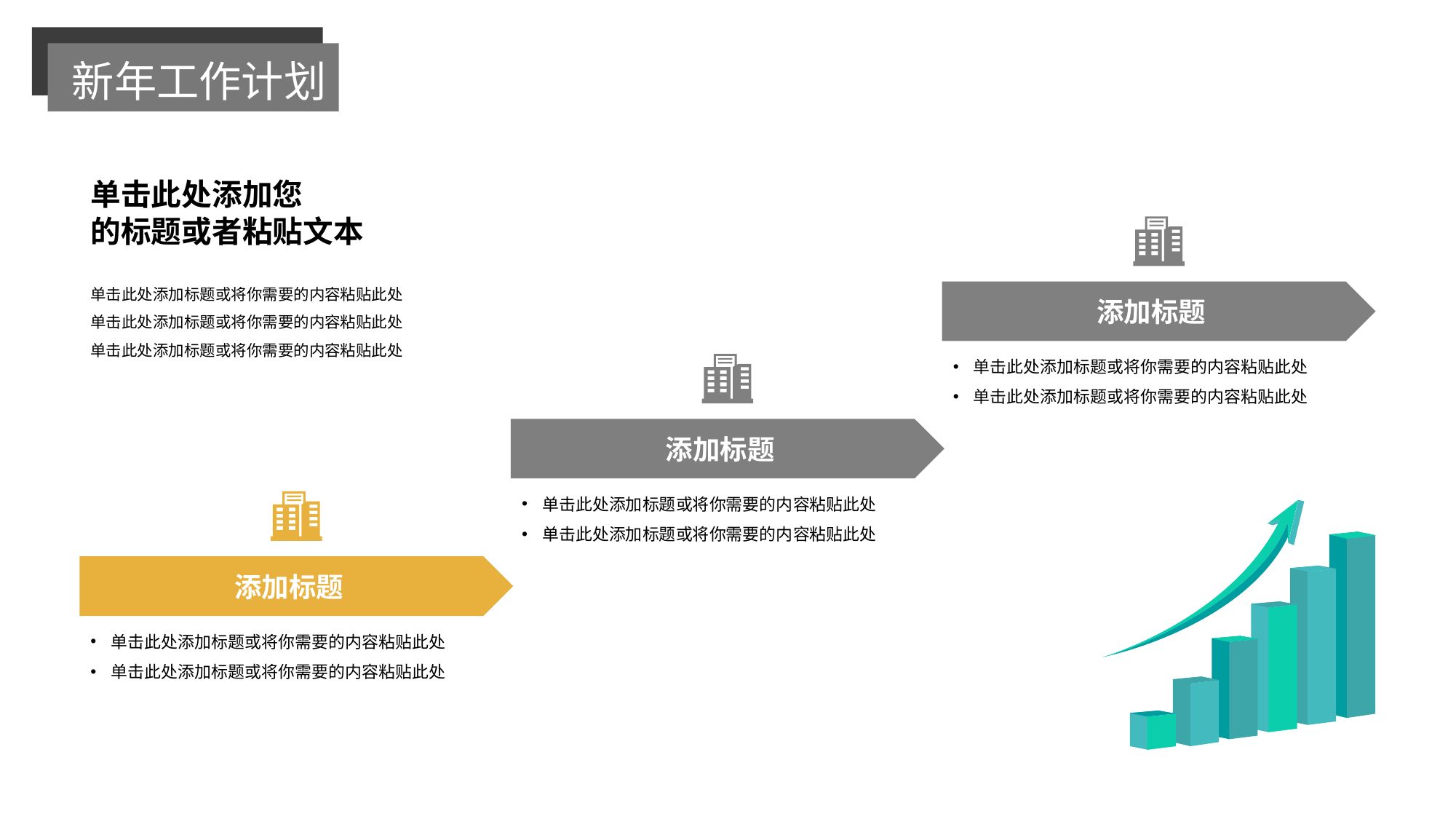

新年工作计划
单击此处添加您
的标题或者粘贴文本

单击此处添加标题或将你需要的内容粘贴此处
单击此处添加标题或将你需要的内容粘贴此处
单击此处添加标题或将你需要的内容粘贴此处
添加标题
单击此处添加标题或将你需要的内容粘贴此处
单击此处添加标题或将你需要的内容粘贴此处

添加标题
单击此处添加标题或将你需要的内容粘贴此处
单击此处添加标题或将你需要的内容粘贴此处

添加标题
单击此处添加标题或将你需要的内容粘贴此处
单击此处添加标题或将你需要的内容粘贴此处